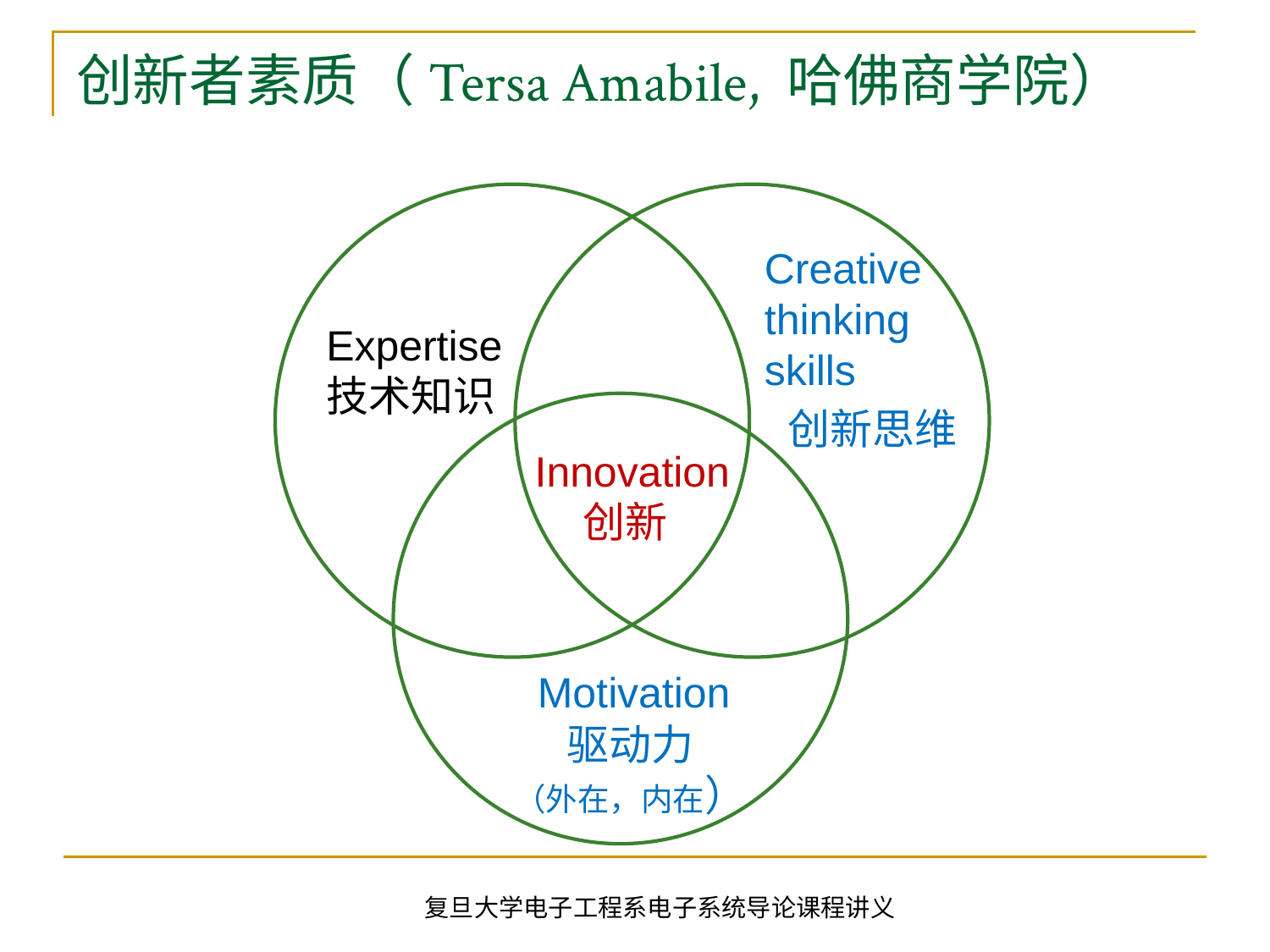

# 创新者素质（Tersa Amabile, 哈佛商学院）

Creative thinking
skills
Expertise
技术知识

创新思维
Innovation
    创新
Motivation
驱动力
（外在，内在）